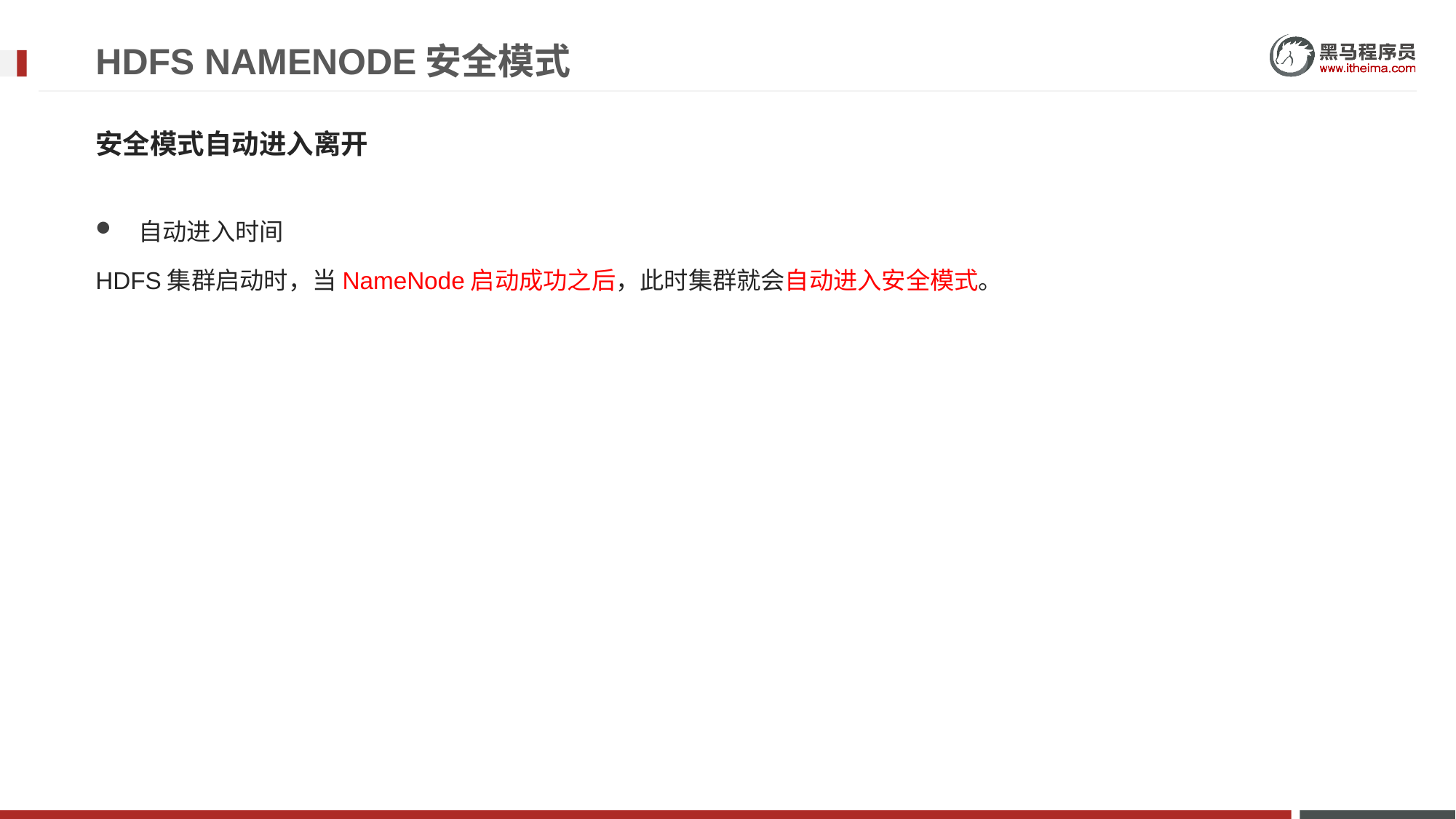

# HDFS NAMENODE安全模式
安全模式自动进入离开
自动进入时间
HDFS集群启动时，当NameNode启动成功之后，此时集群就会自动进入安全模式。